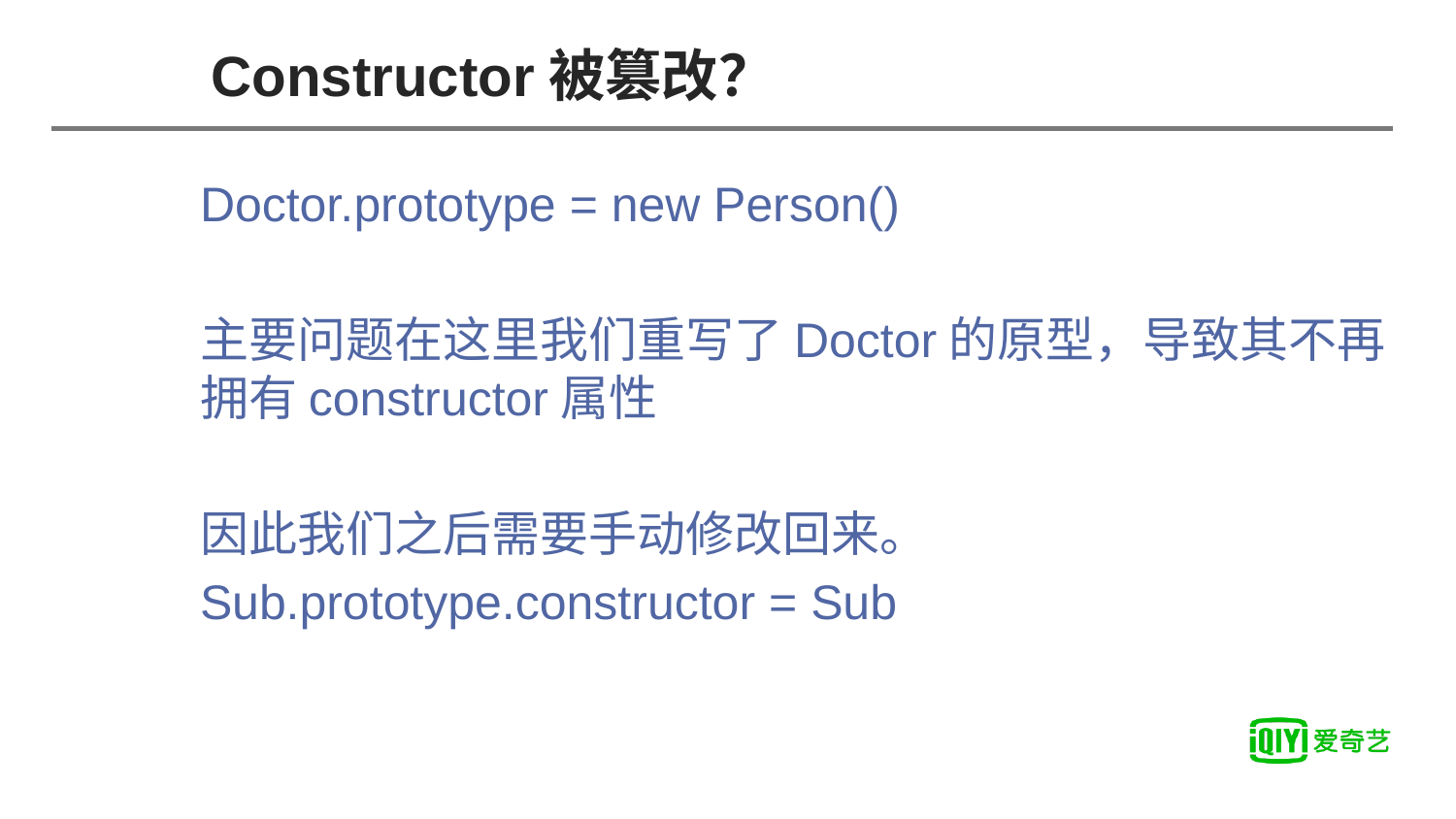

# Constructor被篡改？

	Doctor.prototype = new Person()

	主要问题在这里我们重写了Doctor的原型，导致其不再	拥有constructor属性

	因此我们之后需要手动修改回来。
	Sub.prototype.constructor = Sub